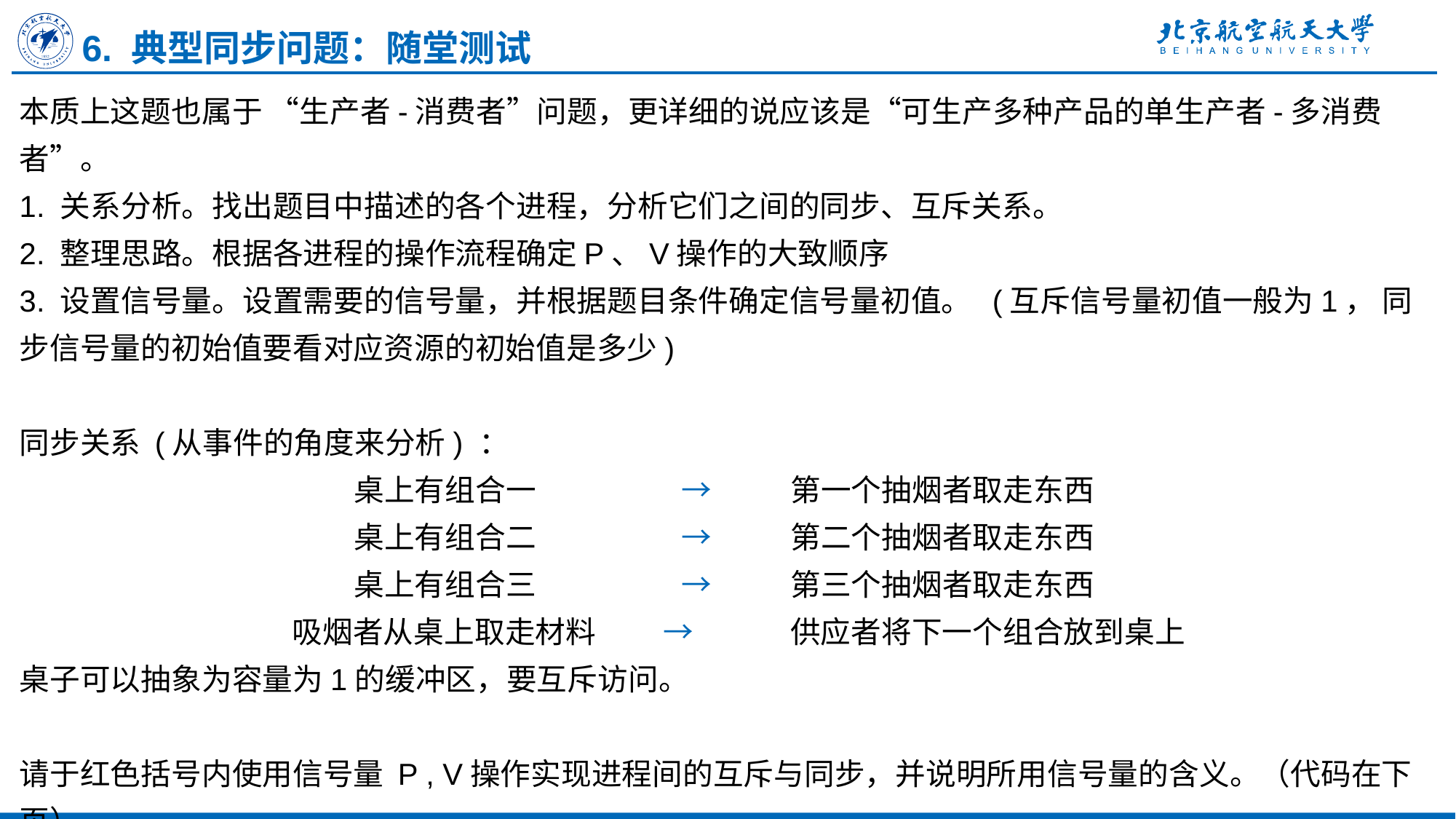

6. 典型同步问题：随堂测试
本质上这题也属于 “生产者-消费者”问题，更详细的说应该是“可生产多种产品的单生产者-多消费者”。
1. 关系分析。找出题目中描述的各个进程，分析它们之间的同步、互斥关系。
2. 整理思路。根据各进程的操作流程确定P、V操作的大致顺序
3. 设置信号量。设置需要的信号量，并根据题目条件确定信号量初值。  (互斥信号量初值一般为1， 同步信号量的初始值要看对应资源的初始值是多少)

同步关系 (从事件的角度来分析) ：
桌上有组合一	 	→	第一个抽烟者取走东西
桌上有组合二 	 	→	第二个抽烟者取走东西
桌上有组合三 	 	→	第三个抽烟者取走东西
吸烟者从桌上取走材料          →	 供应者将下一个组合放到桌上
桌子可以抽象为容量为1的缓冲区，要互斥访问。

请于红色括号内使用信号量 P , V操作实现进程间的互斥与同步，并说明所用信号量的含义。（代码在下页）